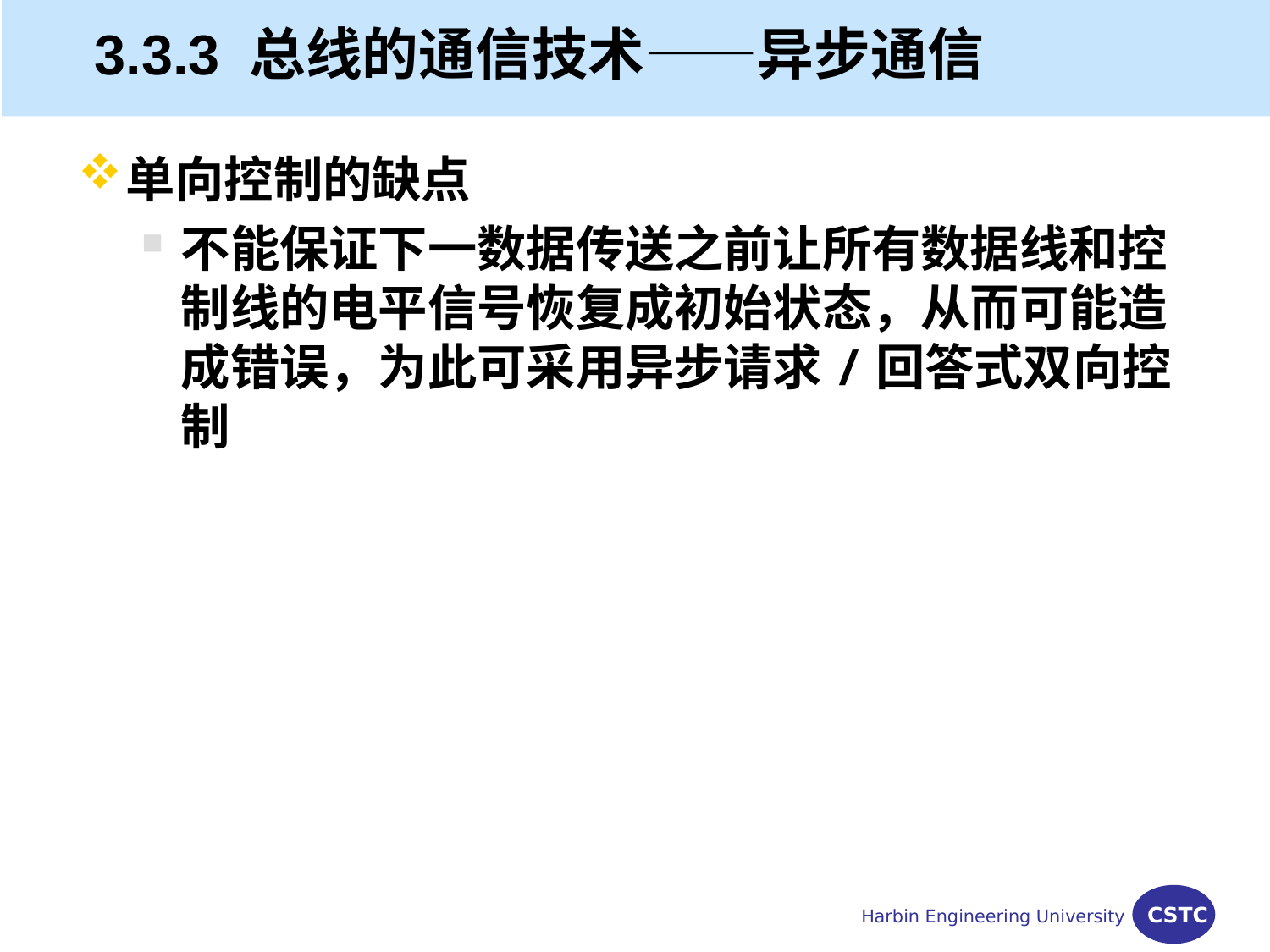

# 3.3.3 总线的通信技术——异步通信
单向控制的缺点
不能保证下一数据传送之前让所有数据线和控制线的电平信号恢复成初始状态，从而可能造成错误，为此可采用异步请求/回答式双向控制
Harbin Engineering University